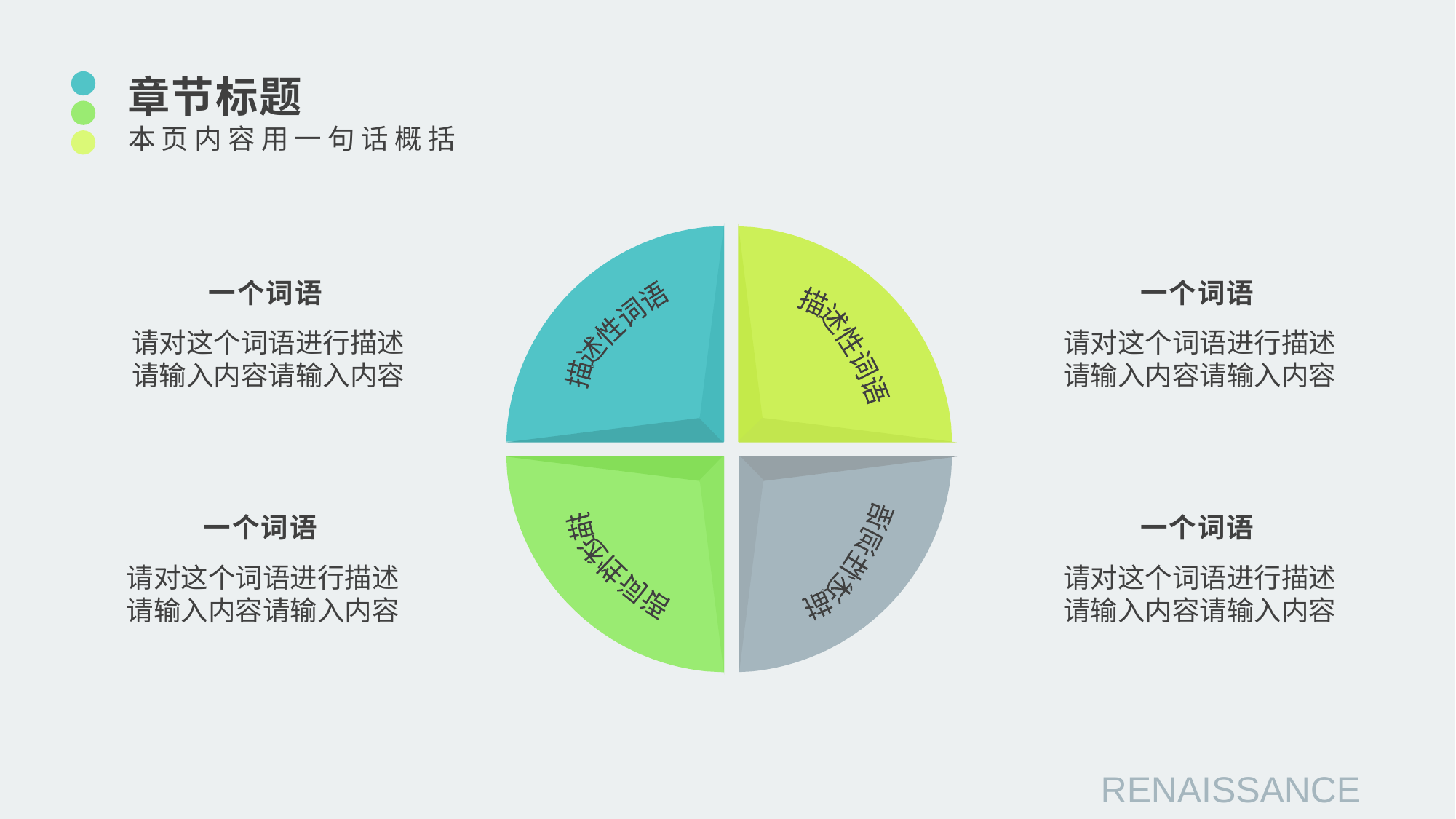

章节标题

本页内容用一句话概括

一个词语
请对这个词语进行描述请输入内容请输入内容
一个词语
请对这个词语进行描述请输入内容请输入内容
描述性词语

描述性词语

一个词语
请对这个词语进行描述请输入内容请输入内容
一个词语
请对这个词语进行描述请输入内容请输入内容
描述性词语
描述性词语

RENAISSANCE